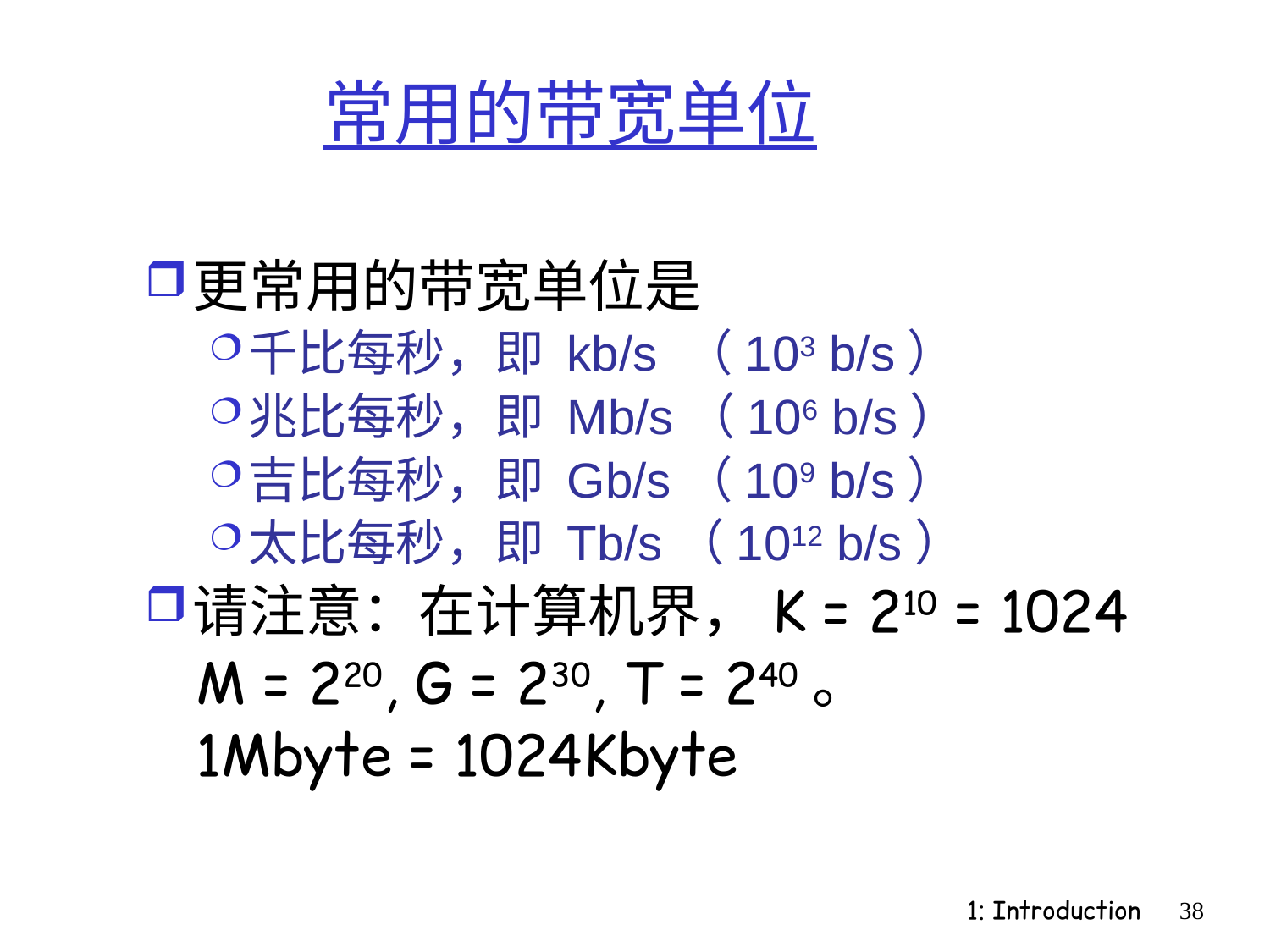

# 常用的带宽单位
更常用的带宽单位是
千比每秒，即 kb/s （103 b/s）
兆比每秒，即 Mb/s（106 b/s）
吉比每秒，即 Gb/s（109 b/s）
太比每秒，即 Tb/s（1012 b/s）
请注意：在计算机界，K = 210 = 1024
   M = 220, G = 230, T = 240。
   1Mbyte = 1024Kbyte
1: Introduction
38